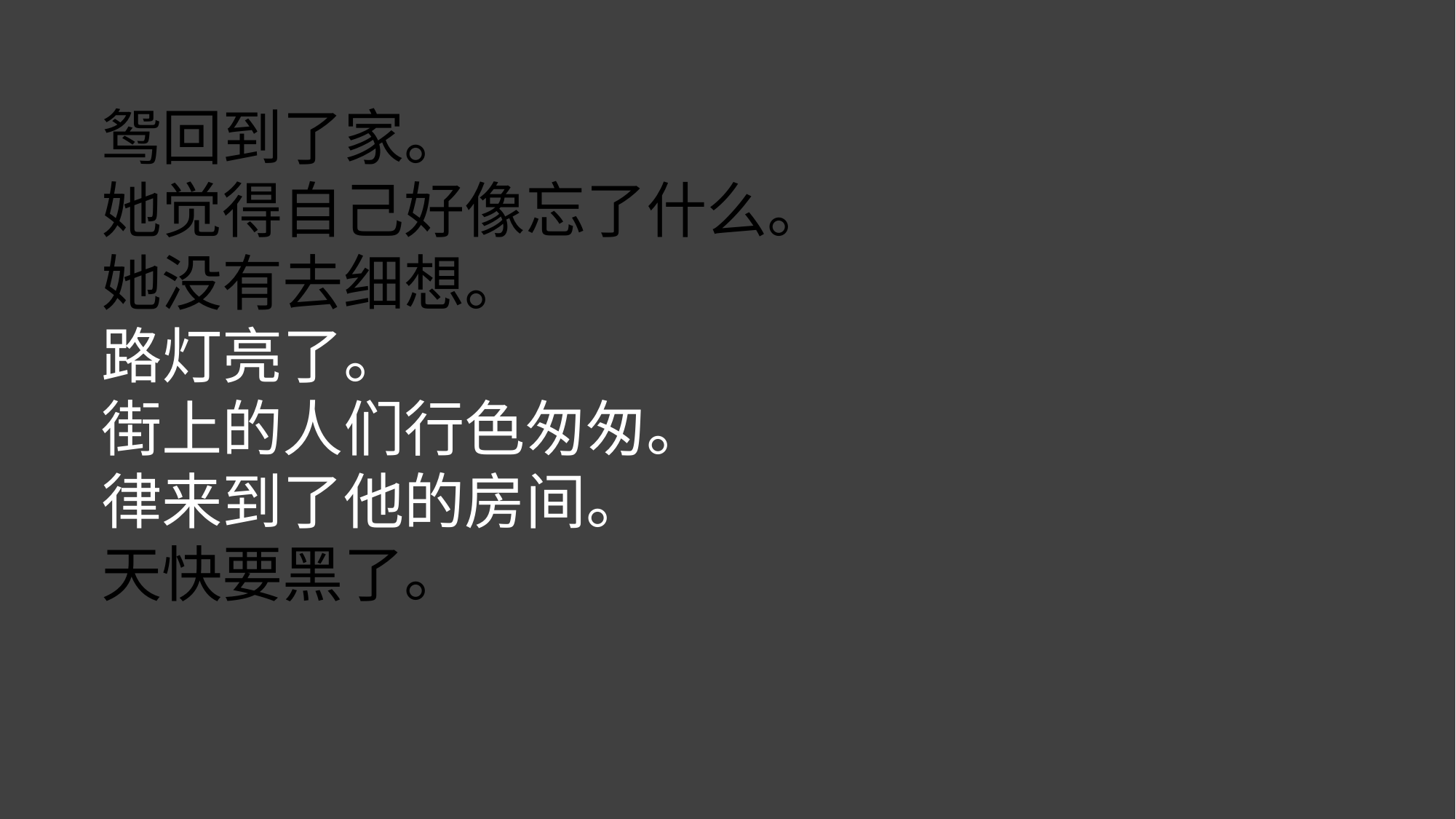

鸳回到了家。
她觉得自己好像忘了什么。
她没有去细想。
路灯亮了。
街上的人们行色匆匆。
律来到了他的房间。
天快要黑了。